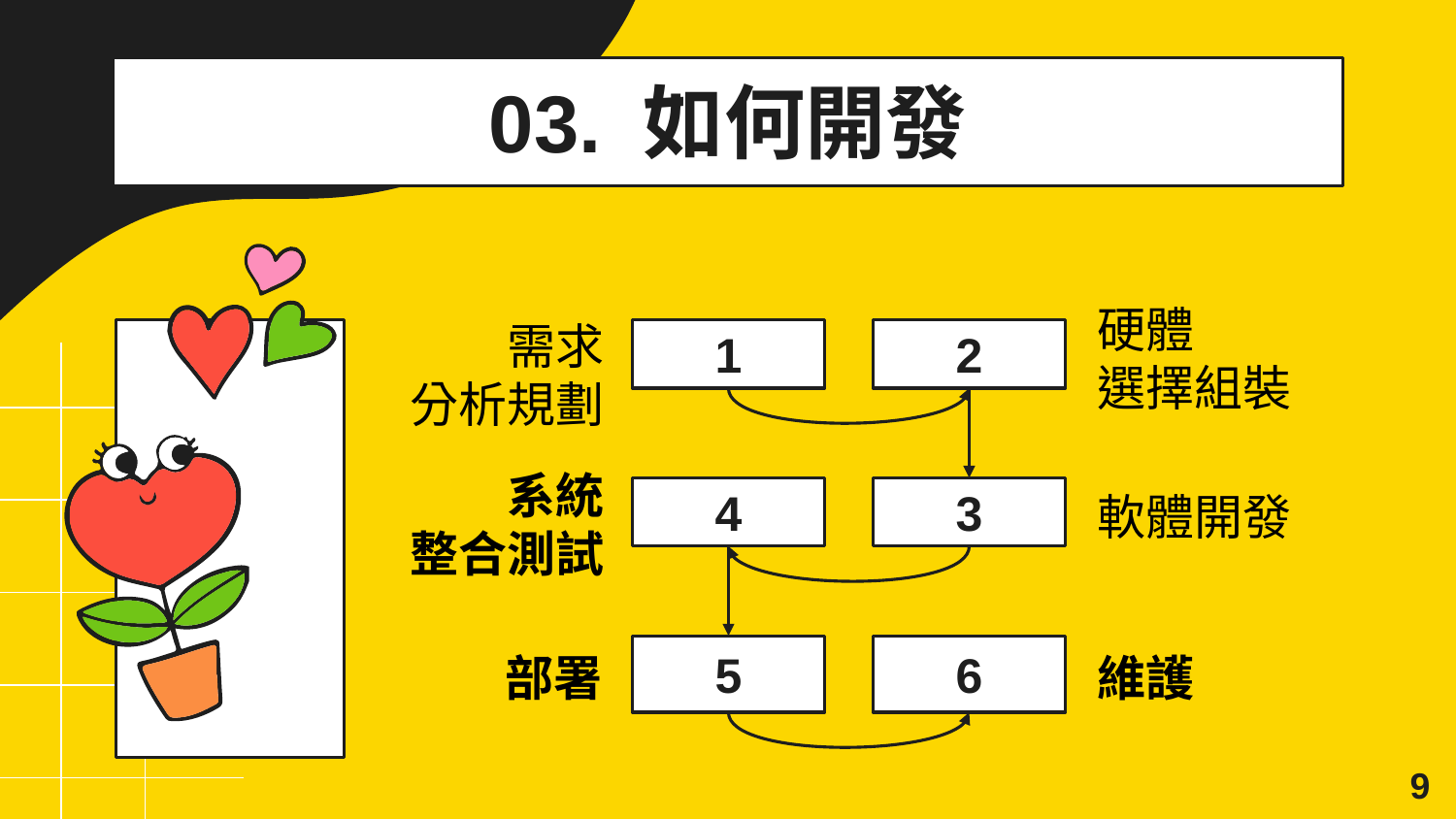

# 03. 如何開發

1
2
硬體
選擇組裝
需求
分析規劃
4
3
軟體開發
系統
整合測試
5
6
部署
維護
9